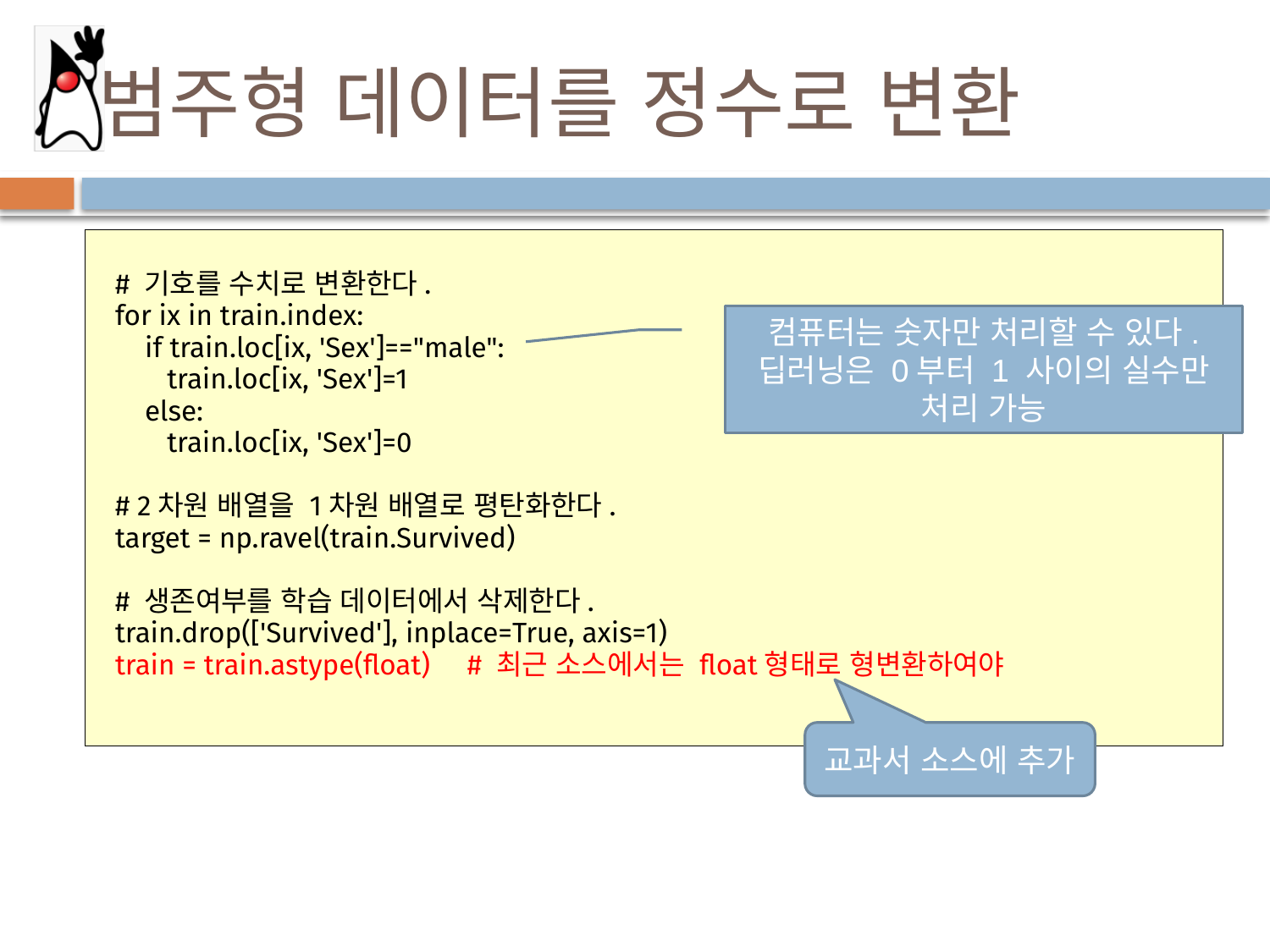

# 범주형 데이터를 정수로 변환

# 기호를 수치로 변환한다.
for ix in train.index:
    if train.loc[ix, 'Sex']=="male":
       train.loc[ix, 'Sex']=1
    else:
       train.loc[ix, 'Sex']=0

# 2차원 배열을 1차원 배열로 평탄화한다.
target = np.ravel(train.Survived)

# 생존여부를 학습 데이터에서 삭제한다.
train.drop(['Survived'], inplace=True, axis=1)
train = train.astype(float)     # 최근 소스에서는 float형태로 형변환하여야
컴퓨터는 숫자만 처리할 수 있다. 딥러닝은 0부터 1 사이의 실수만 처리 가능
교과서 소스에 추가